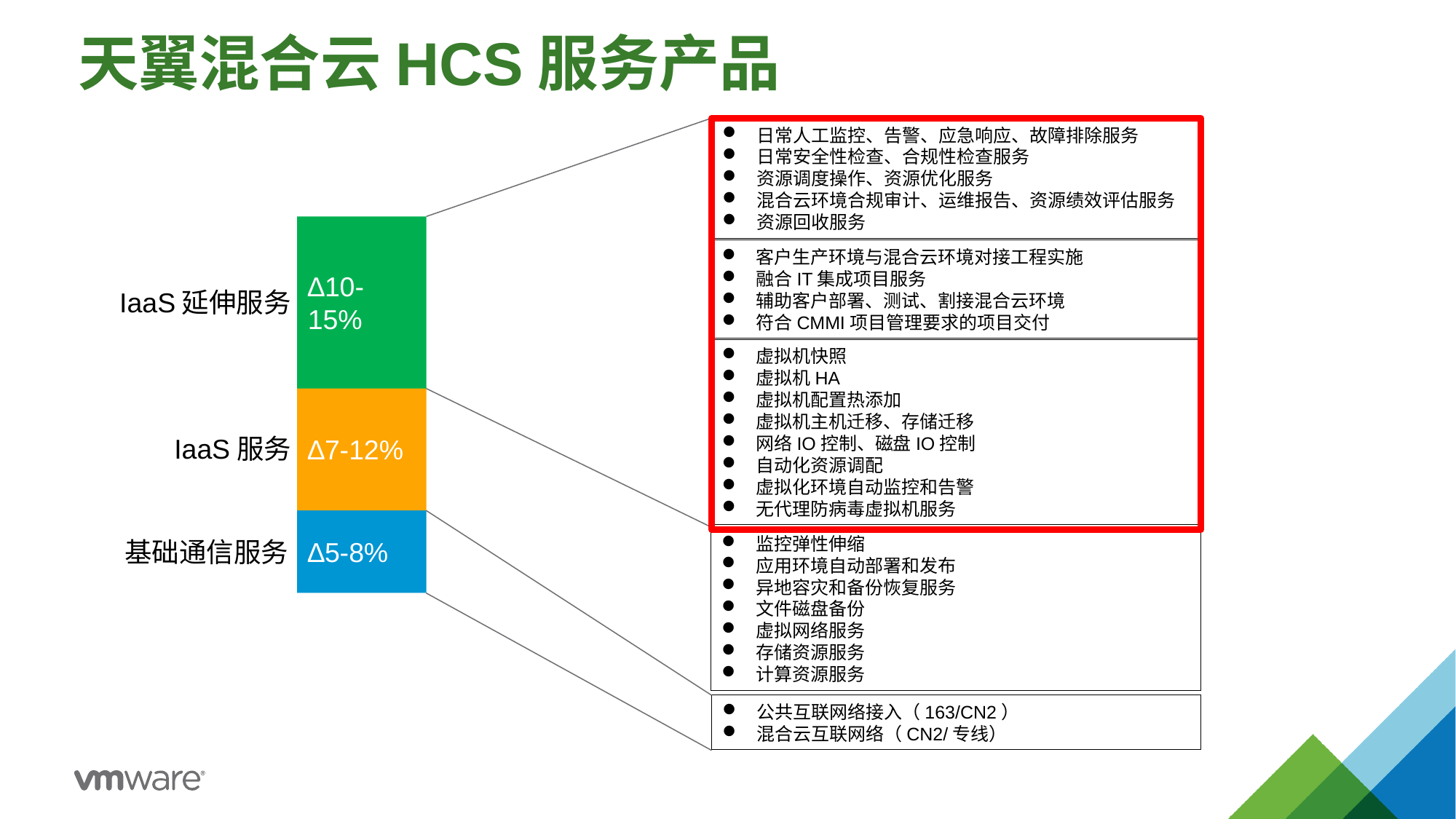

# 天翼混合云HCS服务产品
日常人工监控、告警、应急响应、故障排除服务
日常安全性检查、合规性检查服务
资源调度操作、资源优化服务
混合云环境合规审计、运维报告、资源绩效评估服务
资源回收服务

∆10-15%
客户生产环境与混合云环境对接工程实施
融合IT集成项目服务
辅助客户部署、测试、割接混合云环境
符合CMMI项目管理要求的项目交付
IaaS延伸服务
虚拟机快照
虚拟机HA
虚拟机配置热添加
虚拟机主机迁移、存储迁移
网络IO控制、磁盘IO控制
自动化资源调配
虚拟化环境自动监控和告警
无代理防病毒虚拟机服务
∆7-12%
IaaS服务
∆5-8%
监控弹性伸缩
应用环境自动部署和发布
异地容灾和备份恢复服务
文件磁盘备份
虚拟网络服务
存储资源服务
计算资源服务
基础通信服务
公共互联网络接入（163/CN2）
混合云互联网络（CN2/专线）